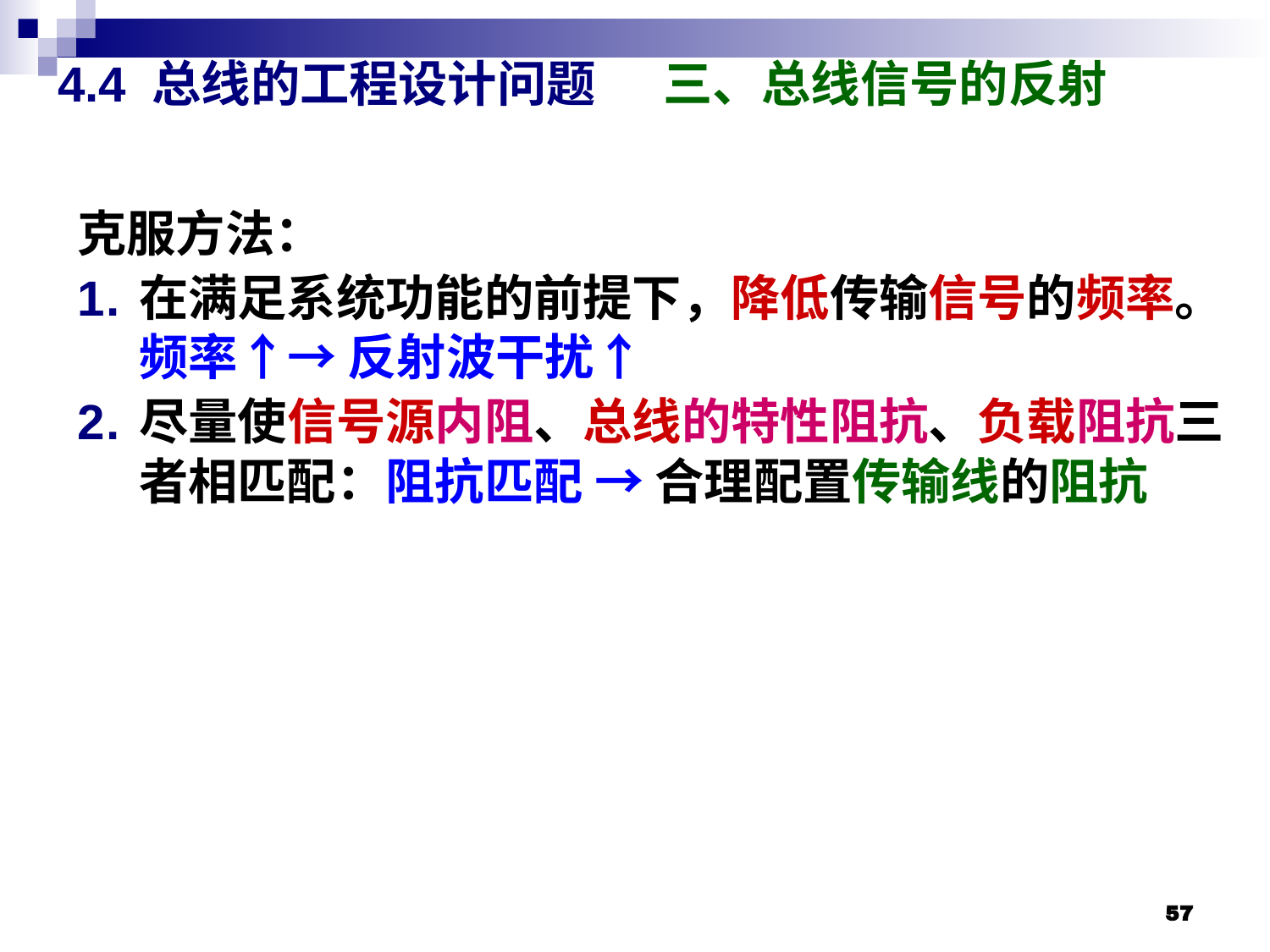

# 4.4 总线的工程设计问题      三、总线信号的反射
克服方法：
在满足系统功能的前提下，降低传输信号的频率。频率↑→ 反射波干扰↑
尽量使信号源内阻、总线的特性阻抗、负载阻抗三者相匹配：阻抗匹配 → 合理配置传输线的阻抗
57